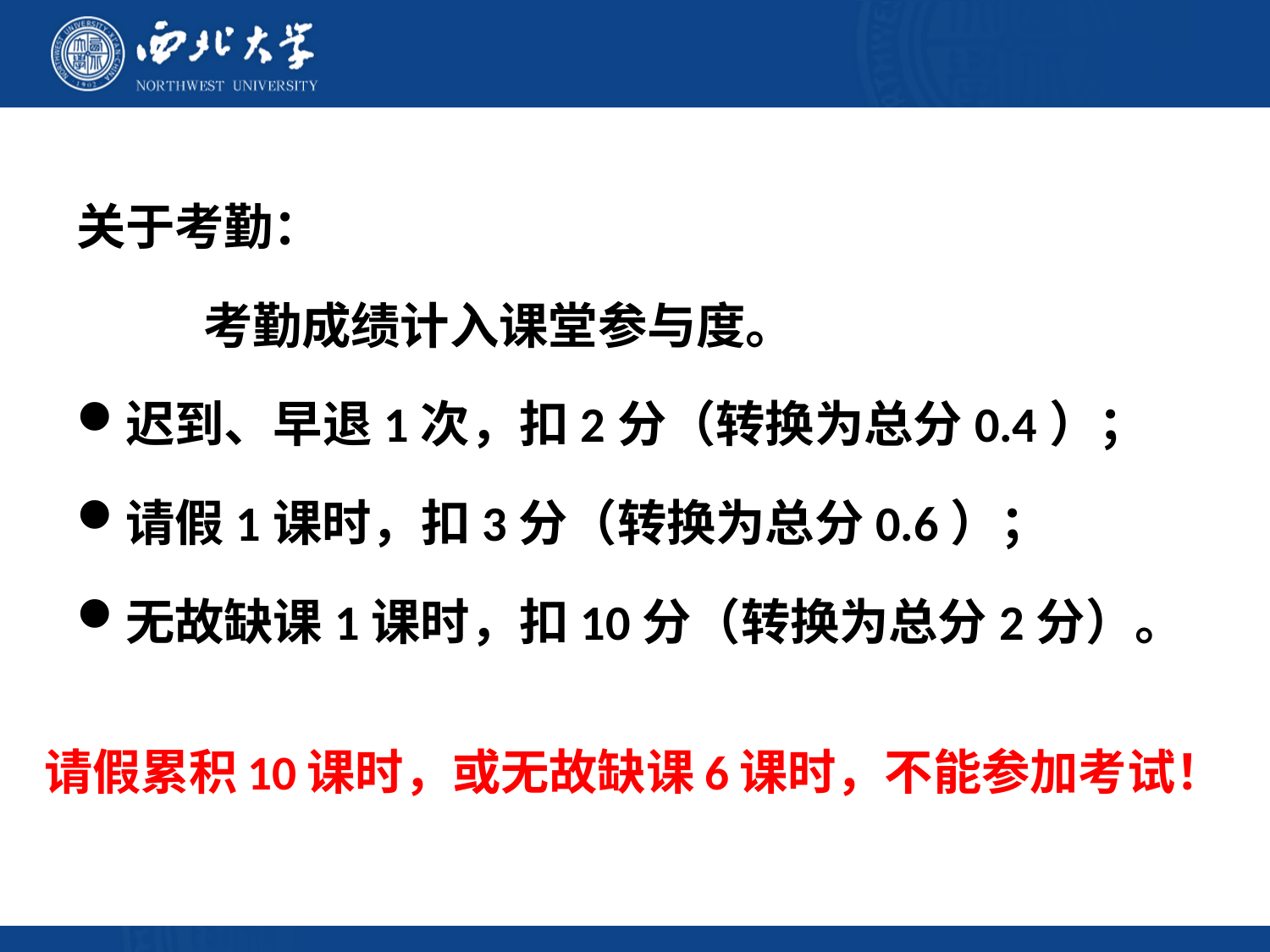

关于考勤：
	考勤成绩计入课堂参与度。
迟到、早退1次，扣2分（转换为总分0.4）；
请假1课时，扣3分（转换为总分0.6）；
无故缺课1课时，扣10分（转换为总分2分）。

请假累积10课时，或无故缺课6课时，不能参加考试！